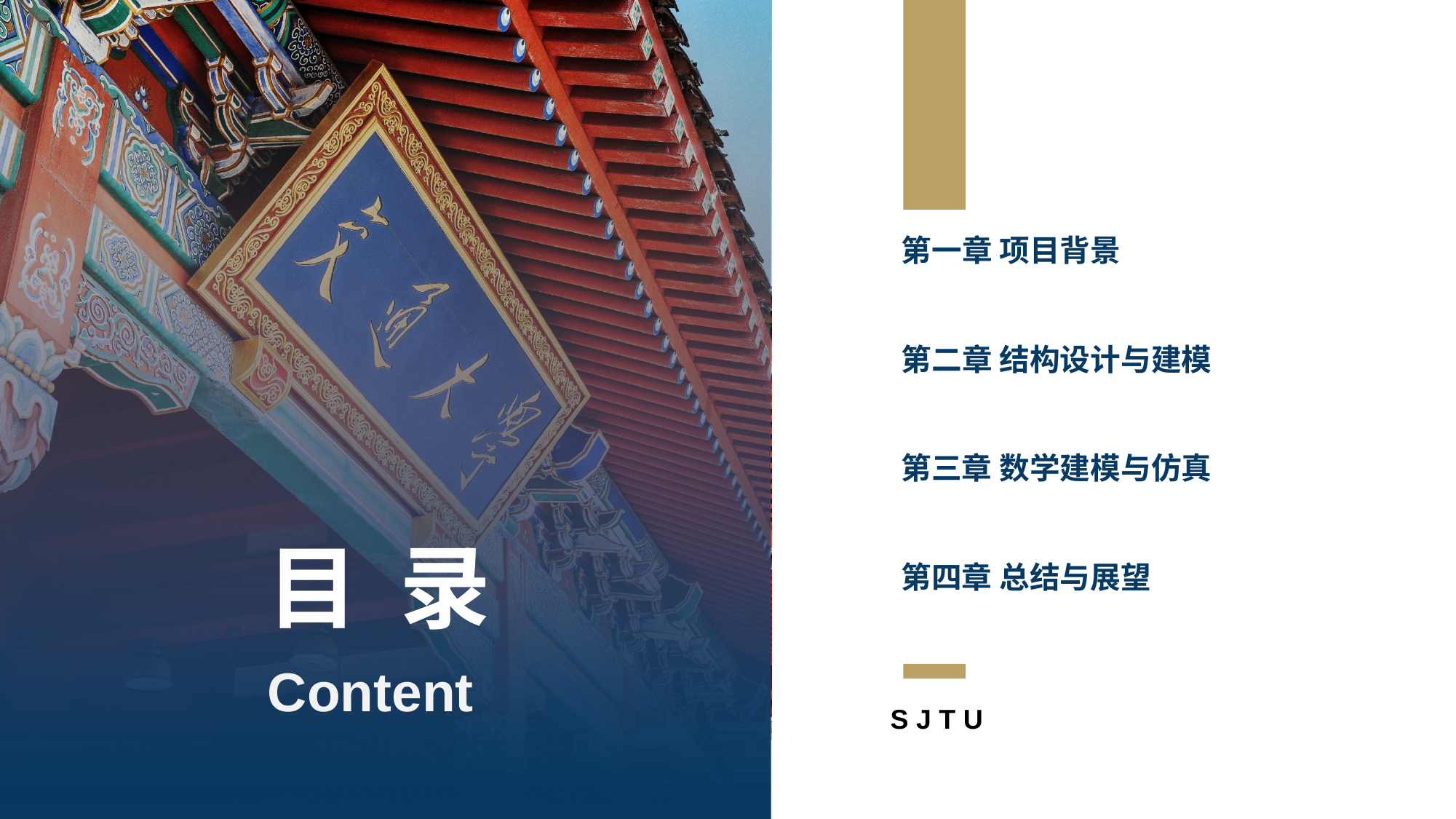

第一章 项目背景
第二章 结构设计与建模
第三章 数学建模与仿真
第四章 总结与展望